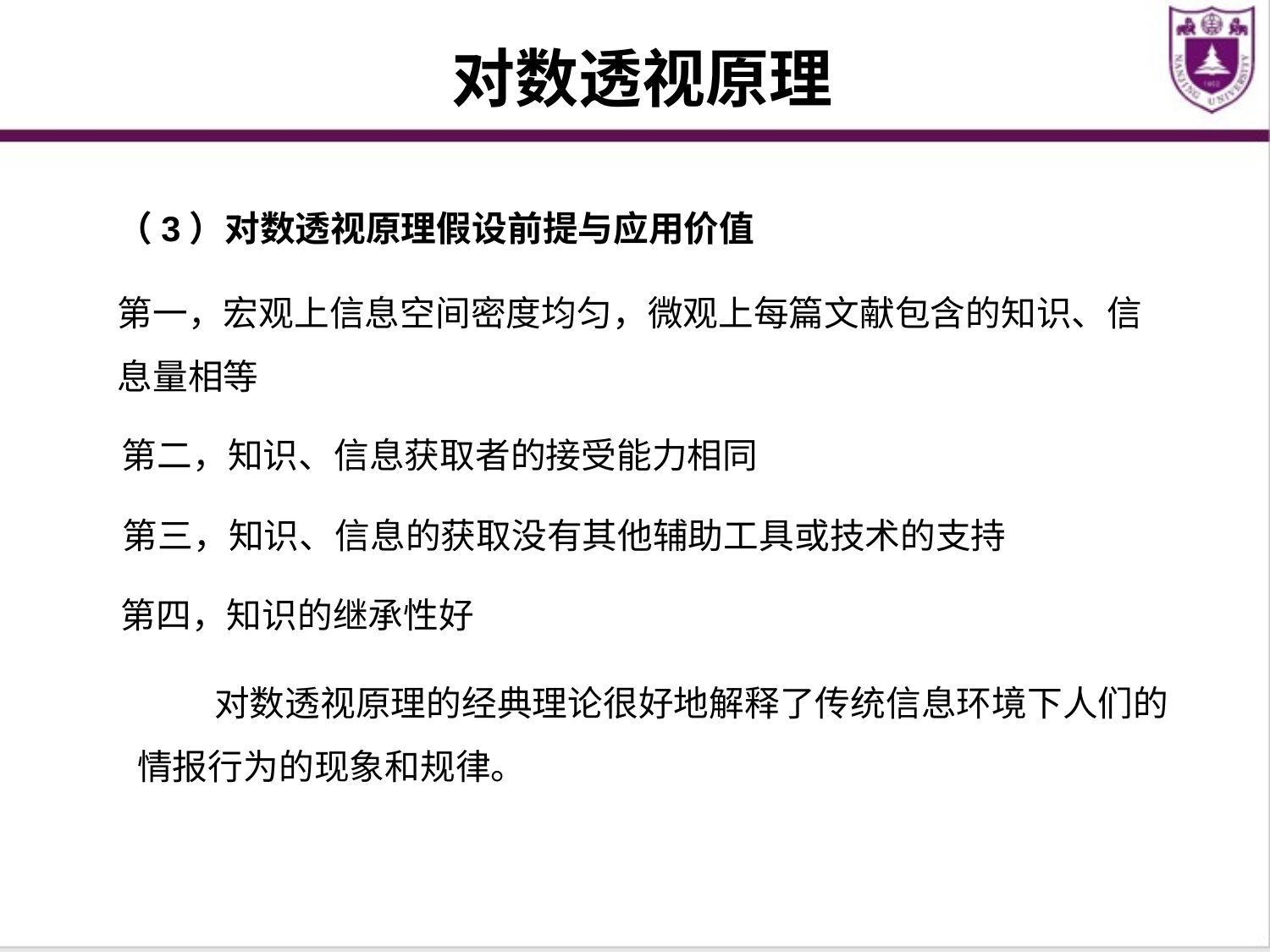

# 对数透视原理
（3）对数透视原理假设前提与应用价值
第一，宏观上信息空间密度均匀，微观上每篇文献包含的知识、信息量相等
第二，知识、信息获取者的接受能力相同
第三，知识、信息的获取没有其他辅助工具或技术的支持
第四，知识的继承性好
    对数透视原理的经典理论很好地解释了传统信息环境下人们的情报行为的现象和规律。